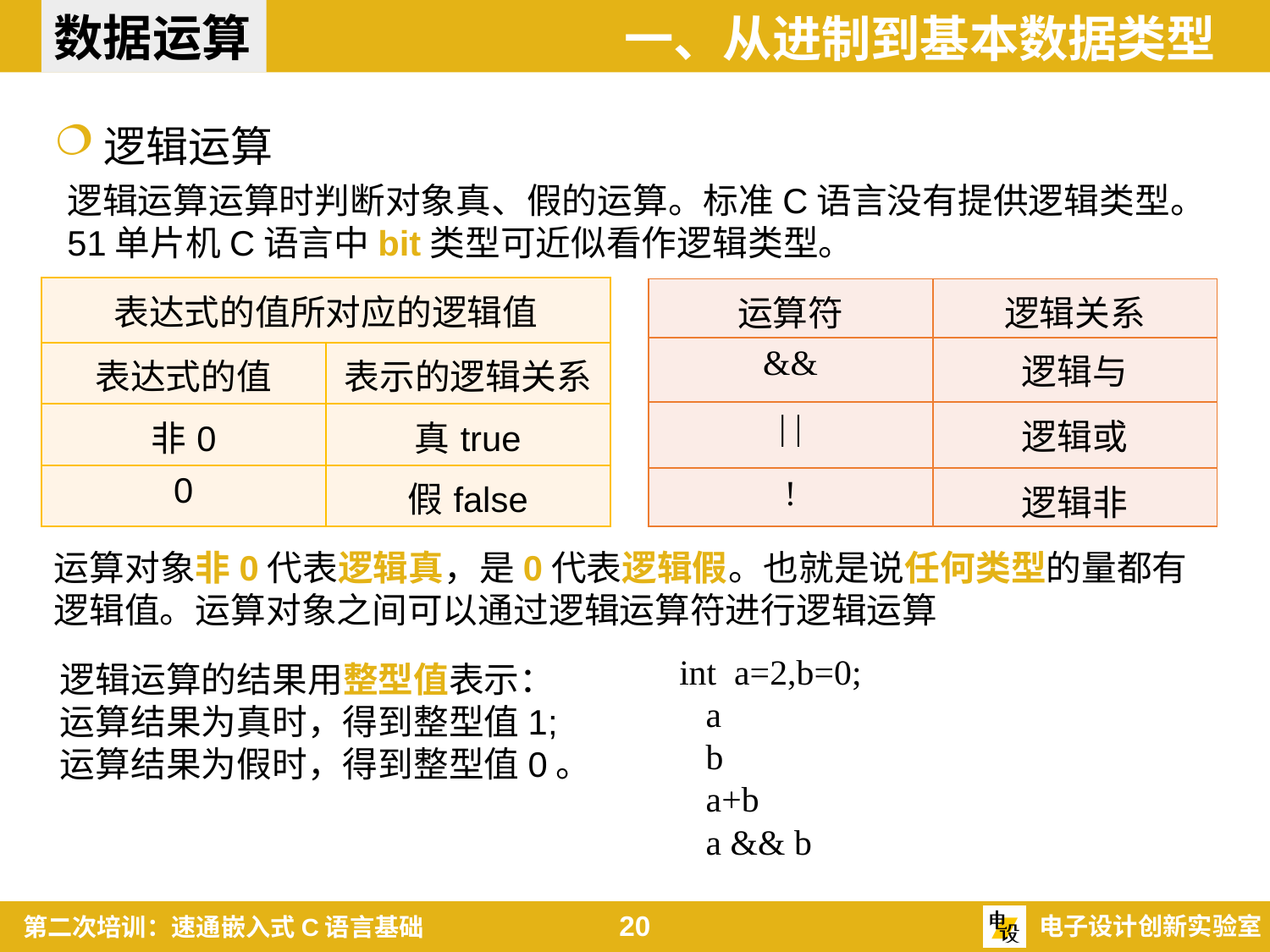

数据运算
一、从进制到基本数据类型
逻辑运算
逻辑运算运算时判断对象真、假的运算。标准C语言没有提供逻辑类型。51单片机C语言中bit类型可近似看作逻辑类型。
| 表达式的值所对应的逻辑值 |  |
| --- | --- |
| 表达式的值 | 表示的逻辑关系 |
| 非0 | 真true |
| 0 | 假false |
| 运算符 | 逻辑关系 |
| --- | --- |
| && | 逻辑与 |
| | | | 逻辑或 |
| ! | 逻辑非 |
运算对象非0代表逻辑真，是0代表逻辑假。也就是说任何类型的量都有逻辑值。运算对象之间可以通过逻辑运算符进行逻辑运算
int  a=2,b=0;
   a
   b
   a+b
   a && b
逻辑运算的结果用整型值表示：
运算结果为真时，得到整型值1;
运算结果为假时，得到整型值0。
20